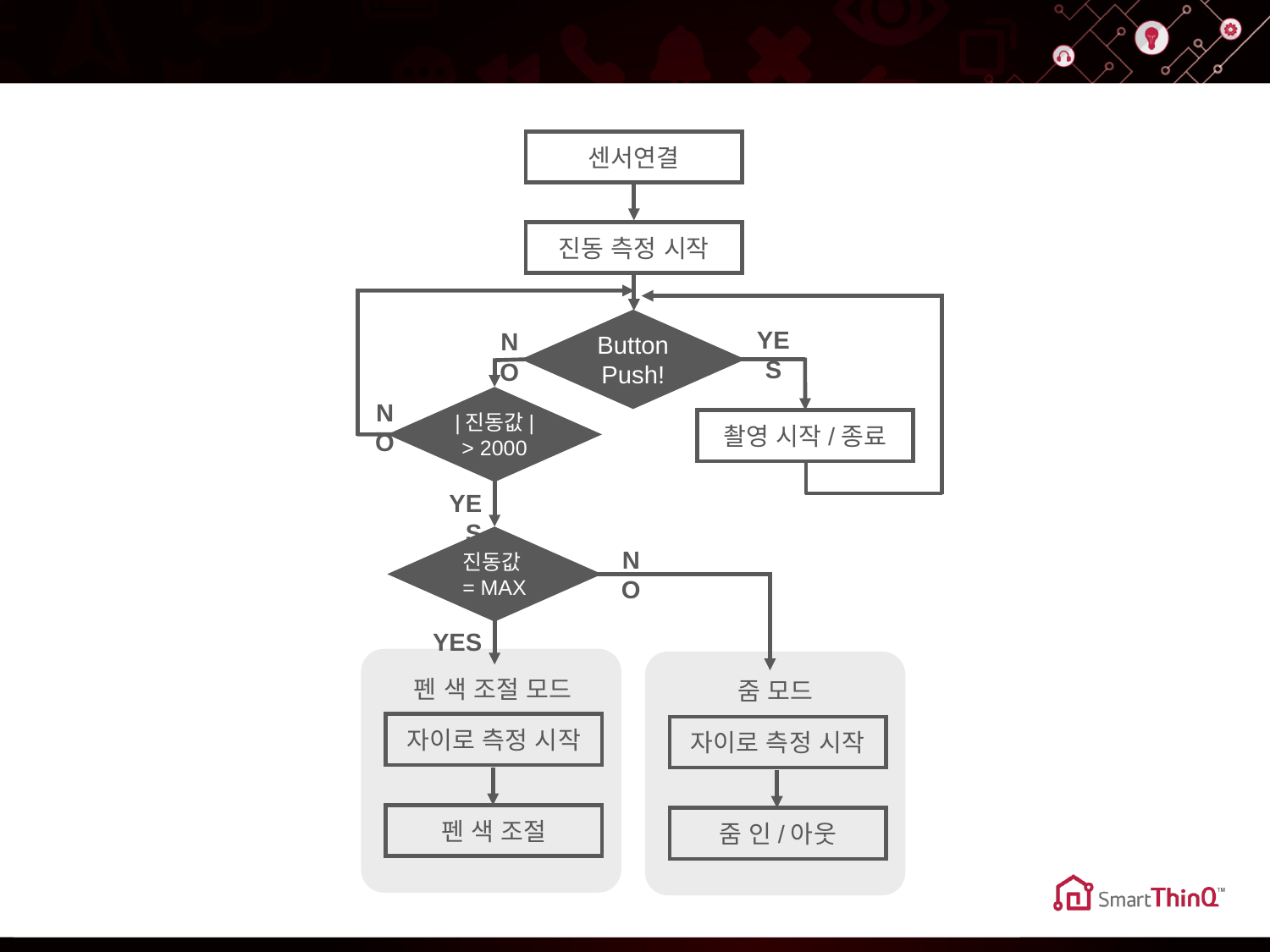

구현 설명 및 개발 과정

센서연결
진동 측정 시작
Button
Push!
YES
NO
|진동값| > 2000
NO
촬영 시작/종료
YES
진동값
= MAX
NO
YES

펜 색 조절 모드
줌 모드
자이로 측정 시작
자이로 측정 시작
펜 색 조절
줌 인/아웃

SmartThinQ 센서를 한 번 누릅니다.
촬영 시작/종료

LG

 SmartThinQ 센서를 가볍게 한 번 흔듭니다.
센서를 돌리며 줌을 조절할 수 있습니다.
줌 인/아웃

 SmartThinQ 센서를 크게 한 번 흔듭니다.
센서를 돌리며 색상을 조절할 수 있습니다.
펜 설정 모드

인생
영상
CAMERA
BLE

그리기, 줌 명령

TX

RX
Washerman Service
BT 센서

LG

센서 값
OpenCV
Broadcast
Frame
진동/수평 측정 요청
Output Frame
1
3